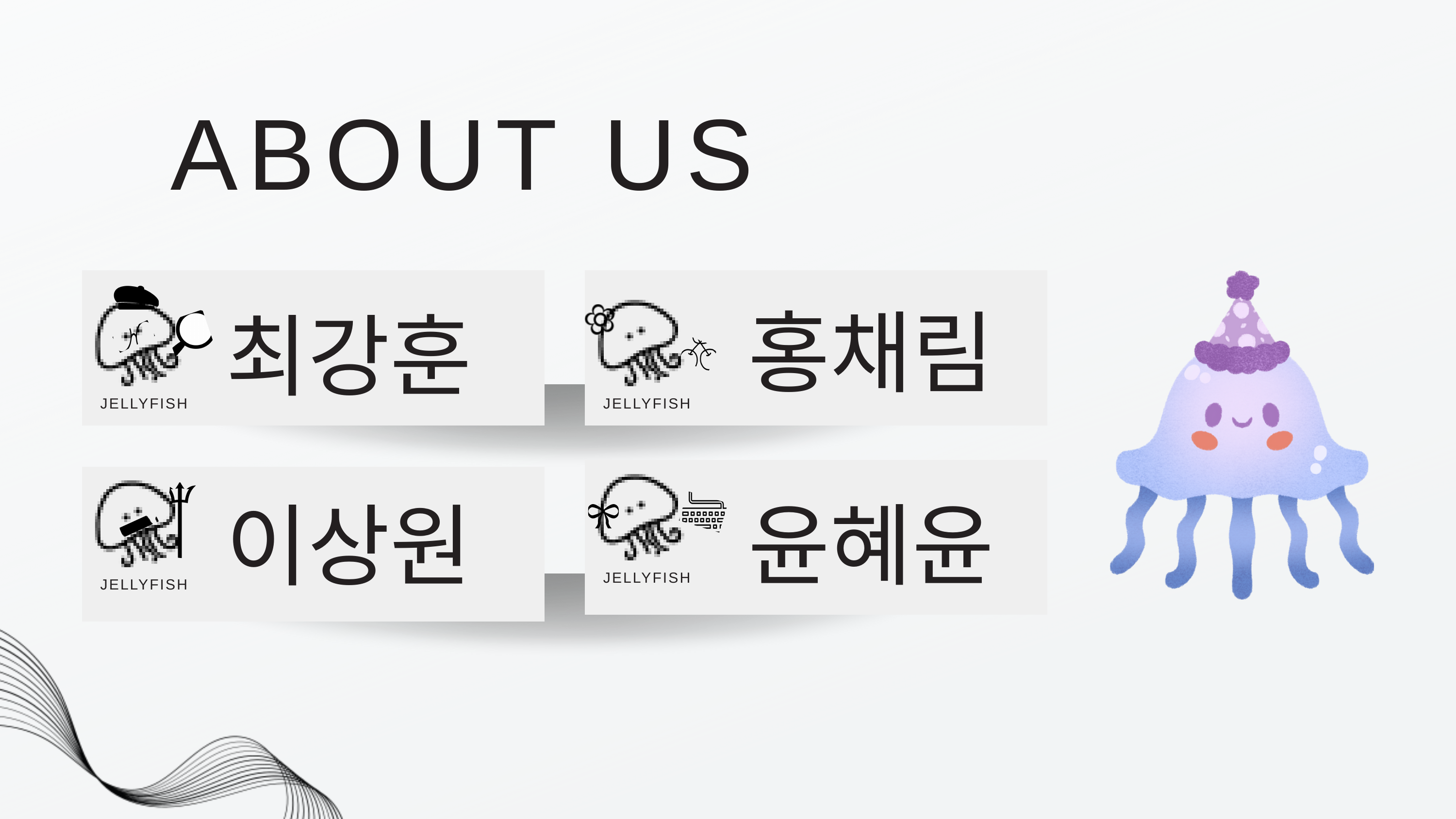

ABOUT US

최강훈

JELLYFISH

JELLYFISH

홍채림

JELLYFISH

JELLYFISH
윤혜윤
이상원